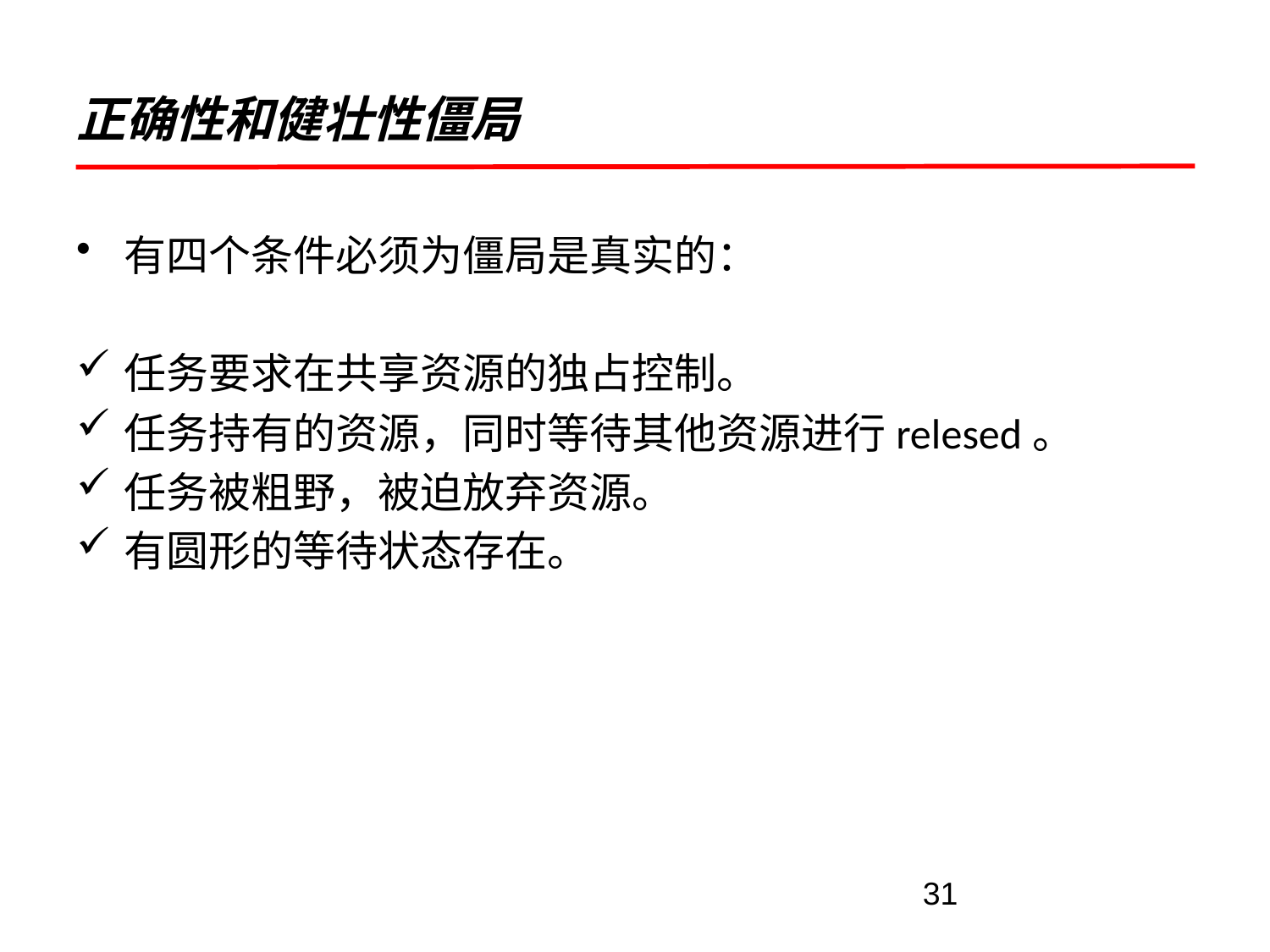

# 正确性和健壮性僵局
有四个条件必须为僵局是​​真实的：

任务要求在共享资源的独占控制。
任务持有的资源，同时等待其他资源进行relesed。
任务被粗野，被迫放弃资源。
有圆形的等待状态存在。
31